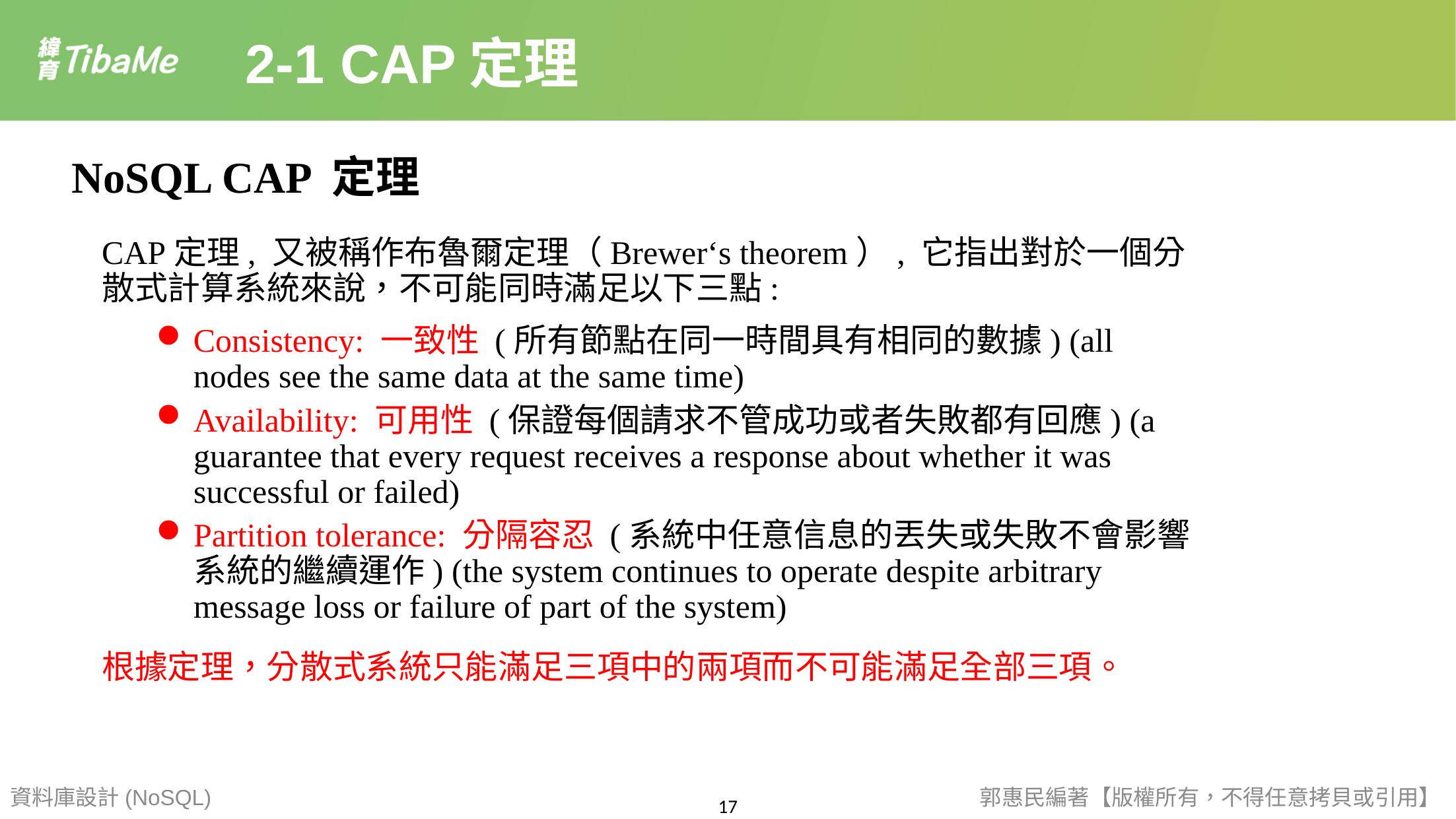

2-1 CAP定理
NoSQL CAP 定理
CAP定理, 又被稱作布魯爾定理（Brewer‘s theorem）, 它指出對於一個分散式計算系統來說，不可能同時滿足以下三點:
Consistency: 一致性 (所有節點在同一時間具有相同的數據) (all nodes see the same data at the same time)
Availability: 可用性 (保證每個請求不管成功或者失敗都有回應) (a guarantee that every request receives a response about whether it was successful or failed)
Partition tolerance: 分隔容忍 (系統中任意信息的丟失或失敗不會影響系統的繼續運作) (the system continues to operate despite arbitrary message loss or failure of part of the system)
根據定理，分散式系統只能滿足三項中的兩項而不可能滿足全部三項。

資料庫設計(NoSQL)
郭惠民編著【版權所有，不得任意拷貝或引用】